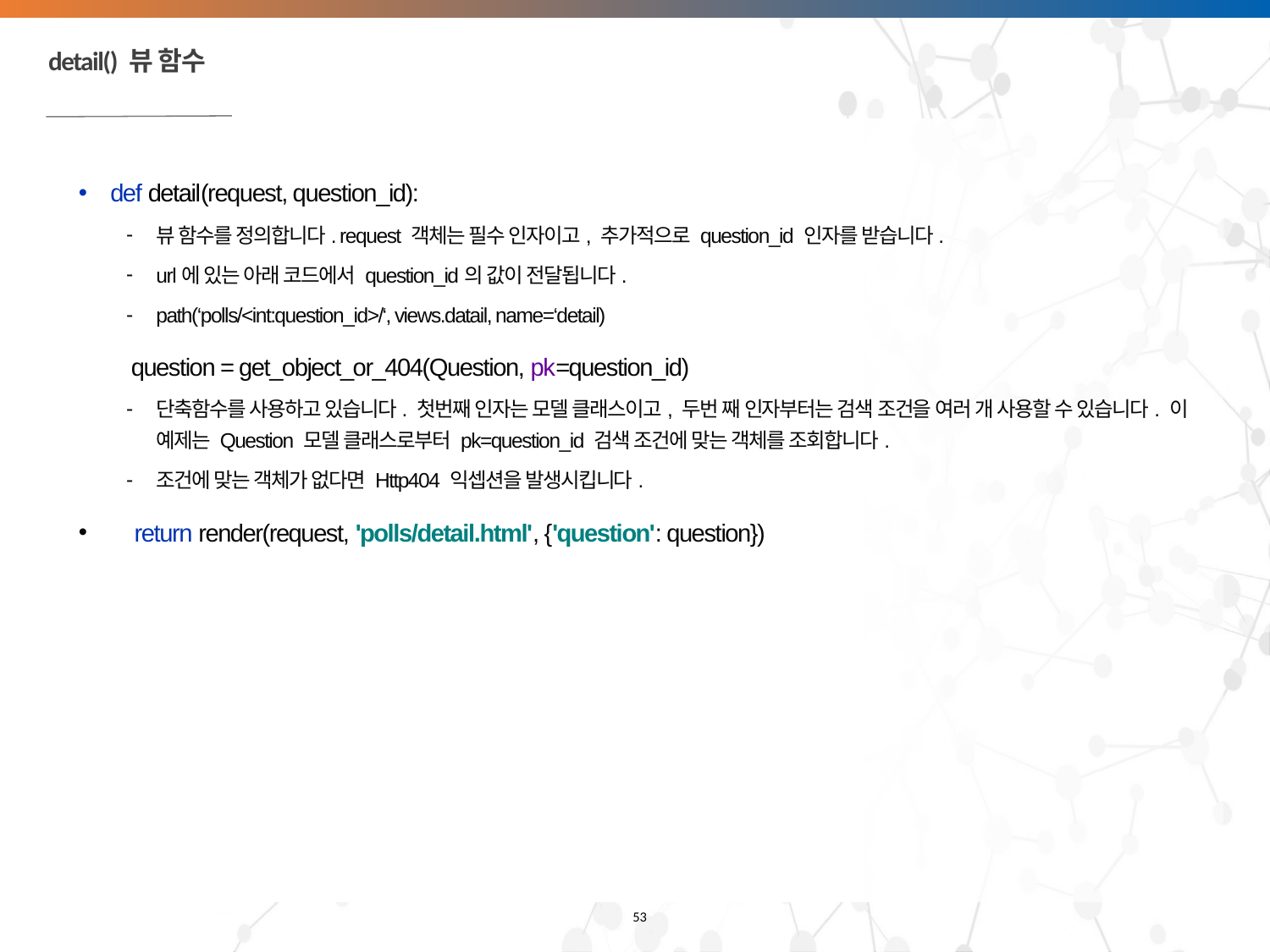

# detail() 뷰 함수

def detail(request, question_id):
뷰 함수를 정의합니다. request 객체는 필수 인자이고, 추가적으로 question_id 인자를 받습니다.
url에 있는 아래 코드에서 question_id의 값이 전달됩니다.
path(‘polls/<int:question_id>/‘, views.datail, name=‘detail)
         question = get_object_or_404(Question, pk=question_id)
단축함수를 사용하고 있습니다. 첫번째 인자는 모델 클래스이고, 두번 째 인자부터는 검색 조건을 여러 개 사용할 수 있습니다. 이 예제는 Question 모델 클래스로부터 pk=question_id 검색 조건에 맞는 객체를 조회합니다.
조건에 맞는 객체가 없다면 Http404 익셉션을 발생시킵니다.
    return render(request, 'polls/detail.html', {'question': question})
53